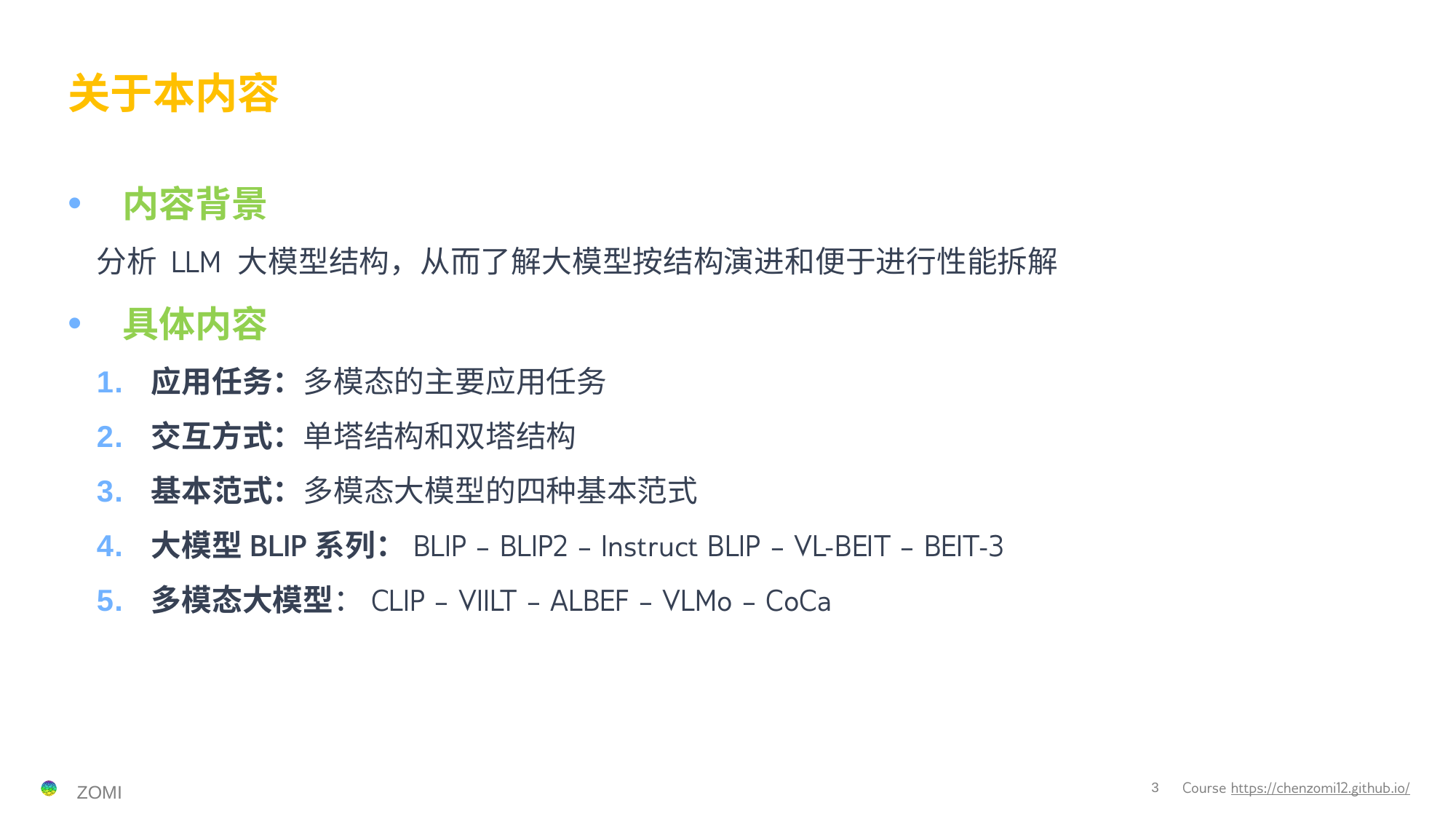

# 关于本内容
内容背景
分析 LLM 大模型结构，从而了解大模型按结构演进和便于进行性能拆解
具体内容
应用任务：多模态的主要应用任务
交互方式：单塔结构和双塔结构
基本范式：多模态大模型的四种基本范式
大模型BLIP系列：BLIP – BLIP2 – Instruct BLIP – VL-BEIT – BEIT-3
多模态大模型：CLIP – VIILT – ALBEF – VLMo – CoCa